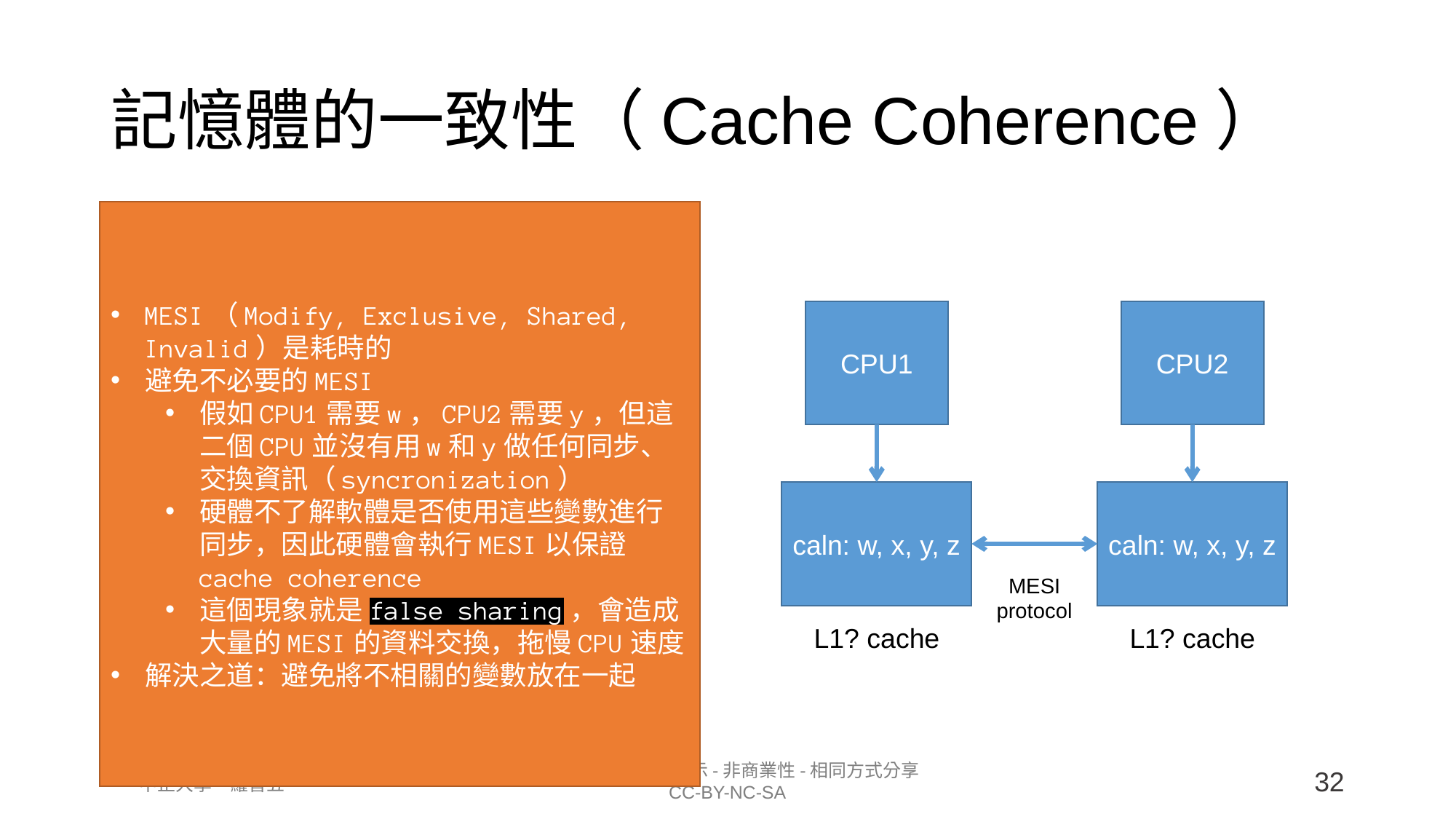

# 記憶體的一致性（Cache Coherence）
MESI（Modify, Exclusive, Shared, Invalid）是耗時的
避免不必要的MESI
假如CPU1需要w，CPU2需要y，但這二個CPU並沒有用w和y做任何同步、交換資訊（syncronization）
硬體不了解軟體是否使用這些變數進行同步，因此硬體會執行MESI以保證cache coherence
這個現象就是false sharing，會造成大量的MESI的資料交換，拖慢CPU速度
解決之道：避免將不相關的變數放在一起
CPU1
CPU2
caln: w, x, y, z
caln: w, x, y, z
MESI protocol
L1? cache
L1? cache